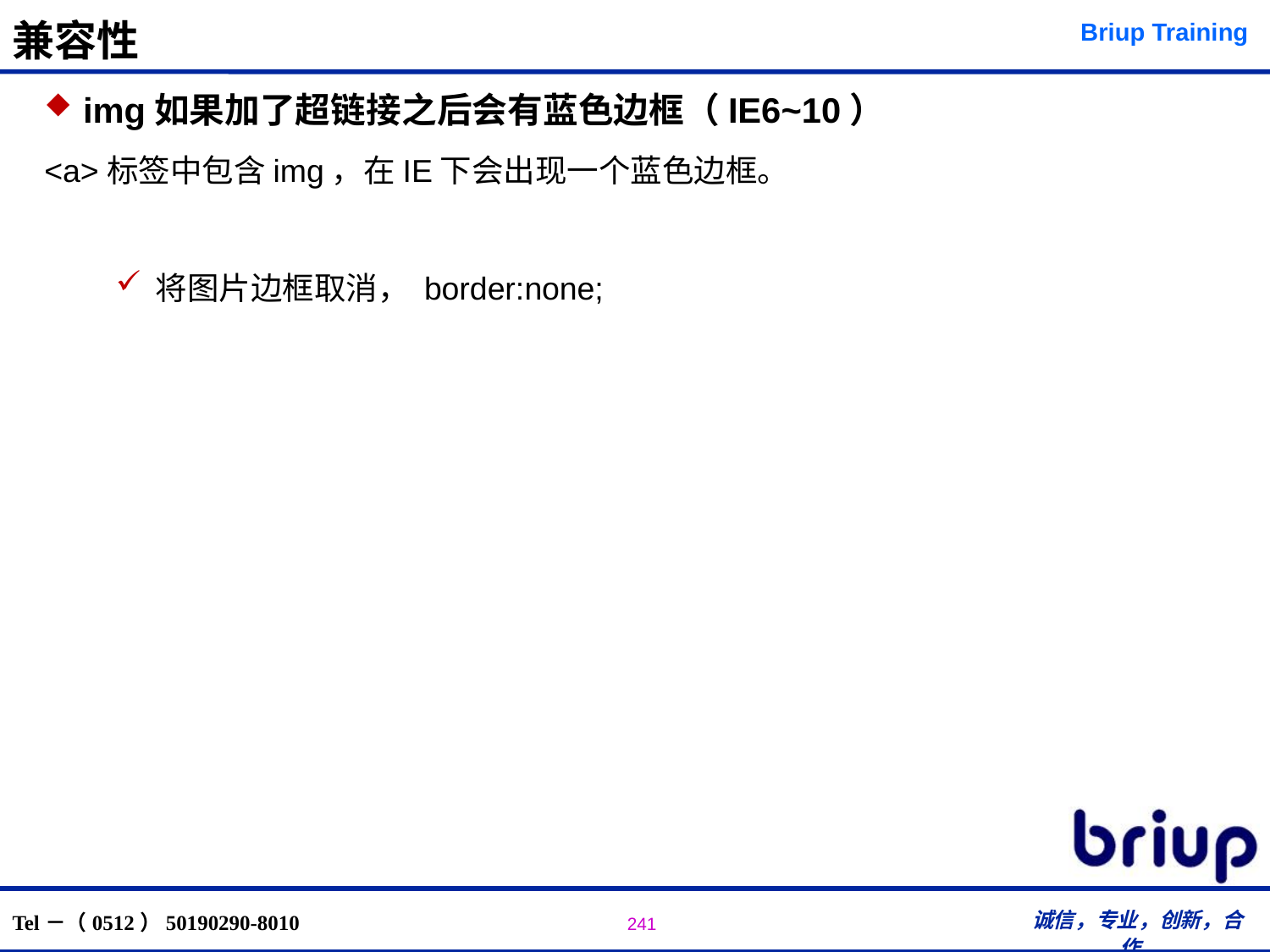

# 兼容性
img如果加了超链接之后会有蓝色边框（IE6~10）
<a>标签中包含img，在IE下会出现一个蓝色边框。

将图片边框取消， border:none;